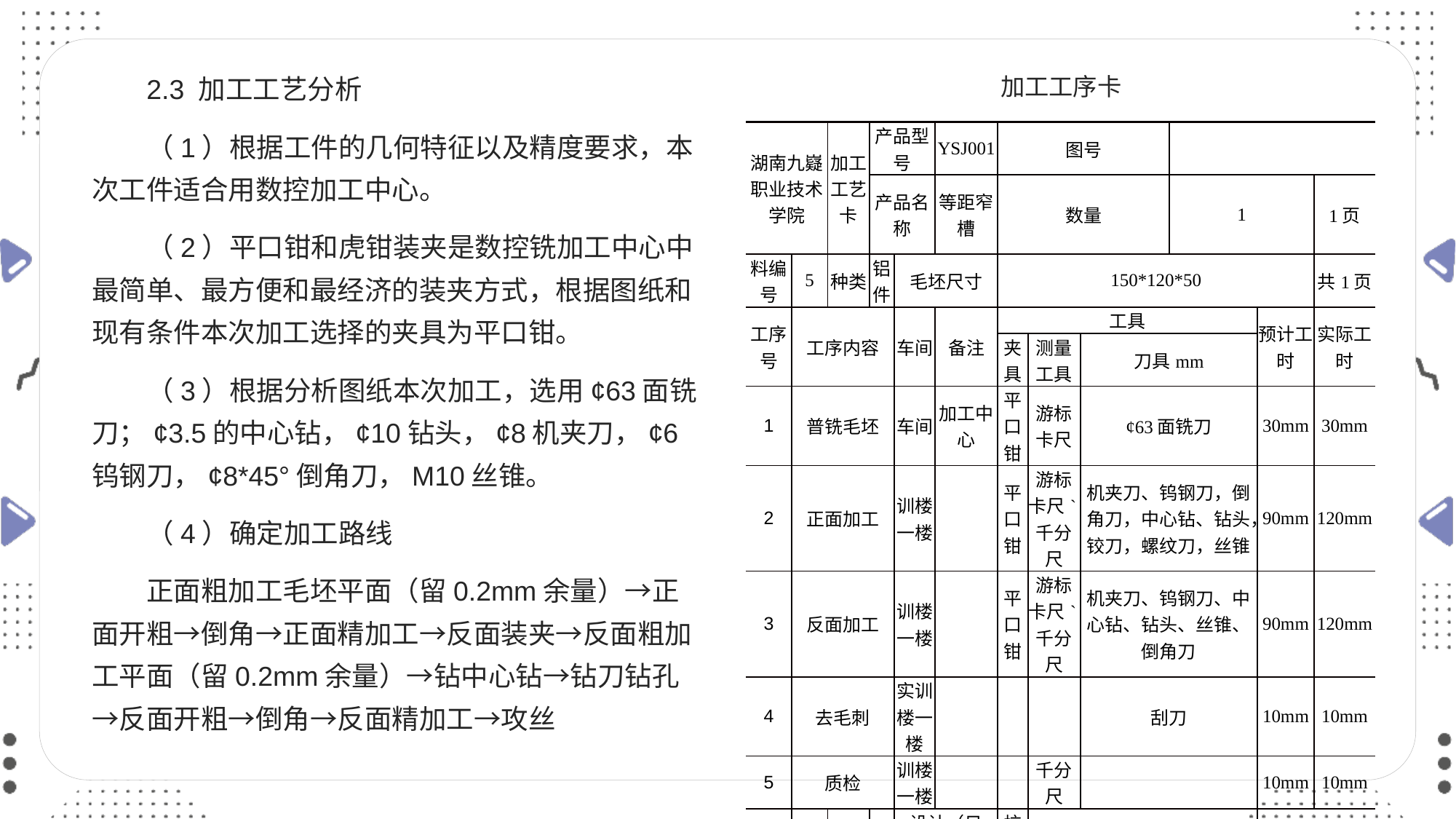

2.3 加工工艺分析
（1）根据工件的几何特征以及精度要求，本次工件适合用数控加工中心。
（2）平口钳和虎钳装夹是数控铣加工中心中最简单、最方便和最经济的装夹方式，根据图纸和现有条件本次加工选择的夹具为平口钳。
（3）根据分析图纸本次加工，选用¢63面铣刀；¢3.5的中心钻，¢10钻头，¢8机夹刀，¢6钨钢刀，¢8*45°倒角刀，M10丝锥。
（4）确定加工路线
正面粗加工毛坯平面（留0.2mm余量）→正面开粗→倒角→正面精加工→反面装夹→反面粗加工平面（留0.2mm余量）→钻中心钻→钻刀钻孔→反面开粗→倒角→反面精加工→攻丝
加工工序卡
| 湖南九嶷职业技术学院 |  | 加工工艺卡 | 产品型号 |  | YSJ001 | 图号 |  |  |  |  |  |
| --- | --- | --- | --- | --- | --- | --- | --- | --- | --- | --- | --- |
|  |  |  | 产品名称 |  | 等距窄槽 | 数量 |  |  | 1 |  | 1页 |
| 料编号 | 5 | 种类 | 铝件 | 毛坯尺寸 |  | 150\*120\*50 |  |  |  |  | 共1页 |
| 工序号 | 工序内容 |  |  | 车间 | 备注 | 工具 |  |  |  | 预计工时 | 实际工时 |
|  |  |  |  |  |  | 夹具 | 测量工具 | 刀具mm |  |  |  |
| 1 | 普铣毛坯 |  |  | 车间 | 加工中心 | 平口钳 | 游标卡尺 | ¢63面铣刀 |  | 30mm | 30mm |
| 2 | 正面加工 |  |  | 训楼一楼 |  | 平口钳 | 游标卡尺`千分尺 | 机夹刀、钨钢刀，倒角刀，中心钻、钻头，铰刀，螺纹刀，丝锥 |  | 90mm | 120mm |
| 3 | 反面加工 |  |  | 训楼一楼 |  | 平口钳 | 游标卡尺`千分尺 | 机夹刀、钨钢刀、中心钻、钻头、丝锥、倒角刀 |  | 90mm | 120mm |
| 4 | 去毛刺 |  |  | 实训楼一楼 |  |  |  | 刮刀 |  | 10mm | 10mm |
| 5 | 质检 |  |  | 训楼一楼 |  |  | 千分尺 |  |  | 10mm | 10mm |
|  |  |  |  | 设计（日期） |  | 校正 | 审核 |  |  | 批准 |  |
| 标记 | 改号 | 改者 | 日期 |  |  |  |  |  |  |  |  |